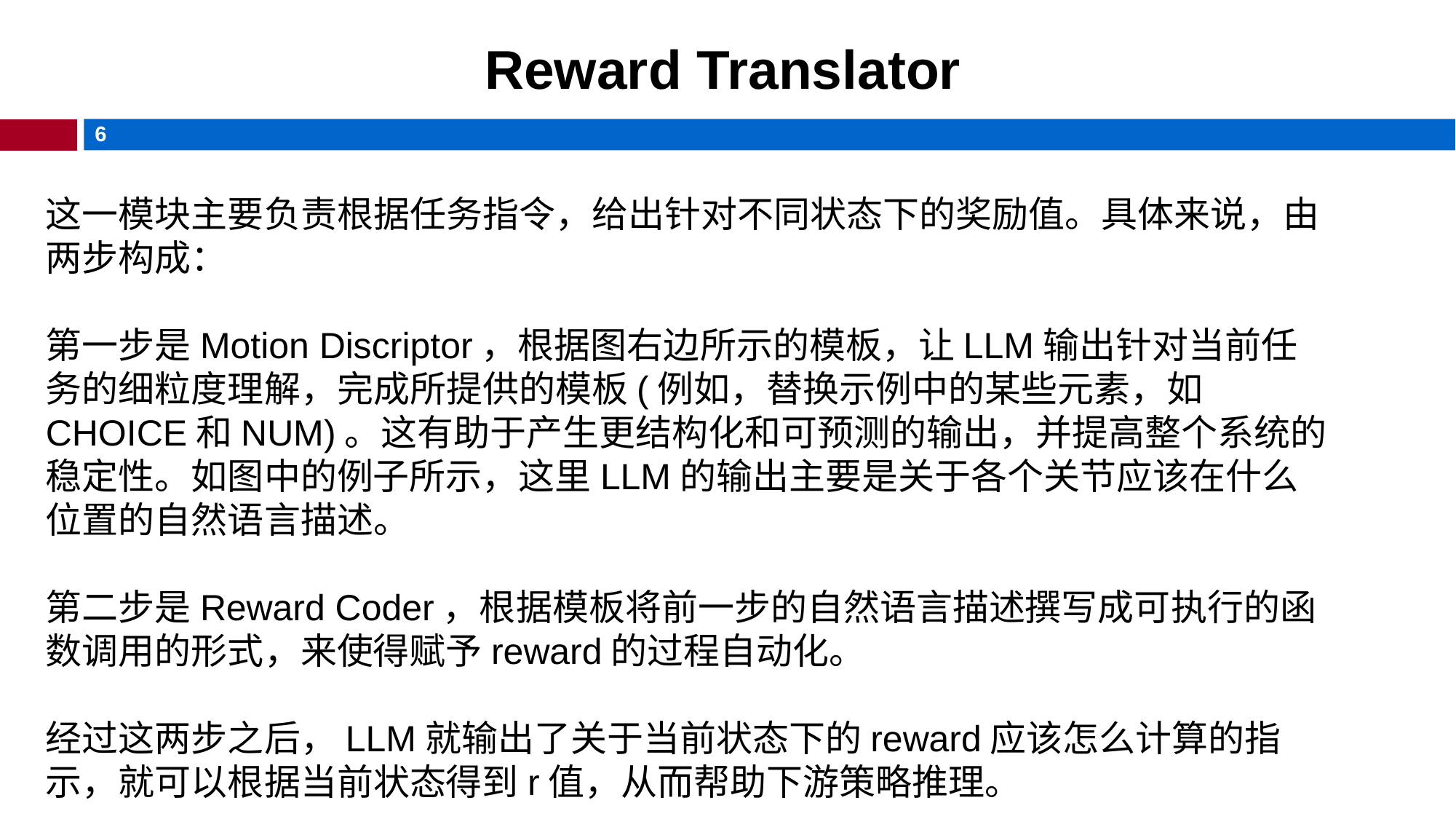

# Reward Translator
这一模块主要负责根据任务指令，给出针对不同状态下的奖励值。具体来说，由两步构成：

第一步是Motion Discriptor，根据图右边所示的模板，让LLM输出针对当前任务的细粒度理解，完成所提供的模板(例如，替换示例中的某些元素，如CHOICE和NUM)。这有助于产生更结构化和可预测的输出，并提高整个系统的稳定性。如图中的例子所示，这里LLM的输出主要是关于各个关节应该在什么位置的自然语言描述。

第二步是Reward Coder，根据模板将前一步的自然语言描述撰写成可执行的函数调用的形式，来使得赋予reward的过程自动化。

经过这两步之后，LLM就输出了关于当前状态下的reward应该怎么计算的指示，就可以根据当前状态得到r值，从而帮助下游策略推理。